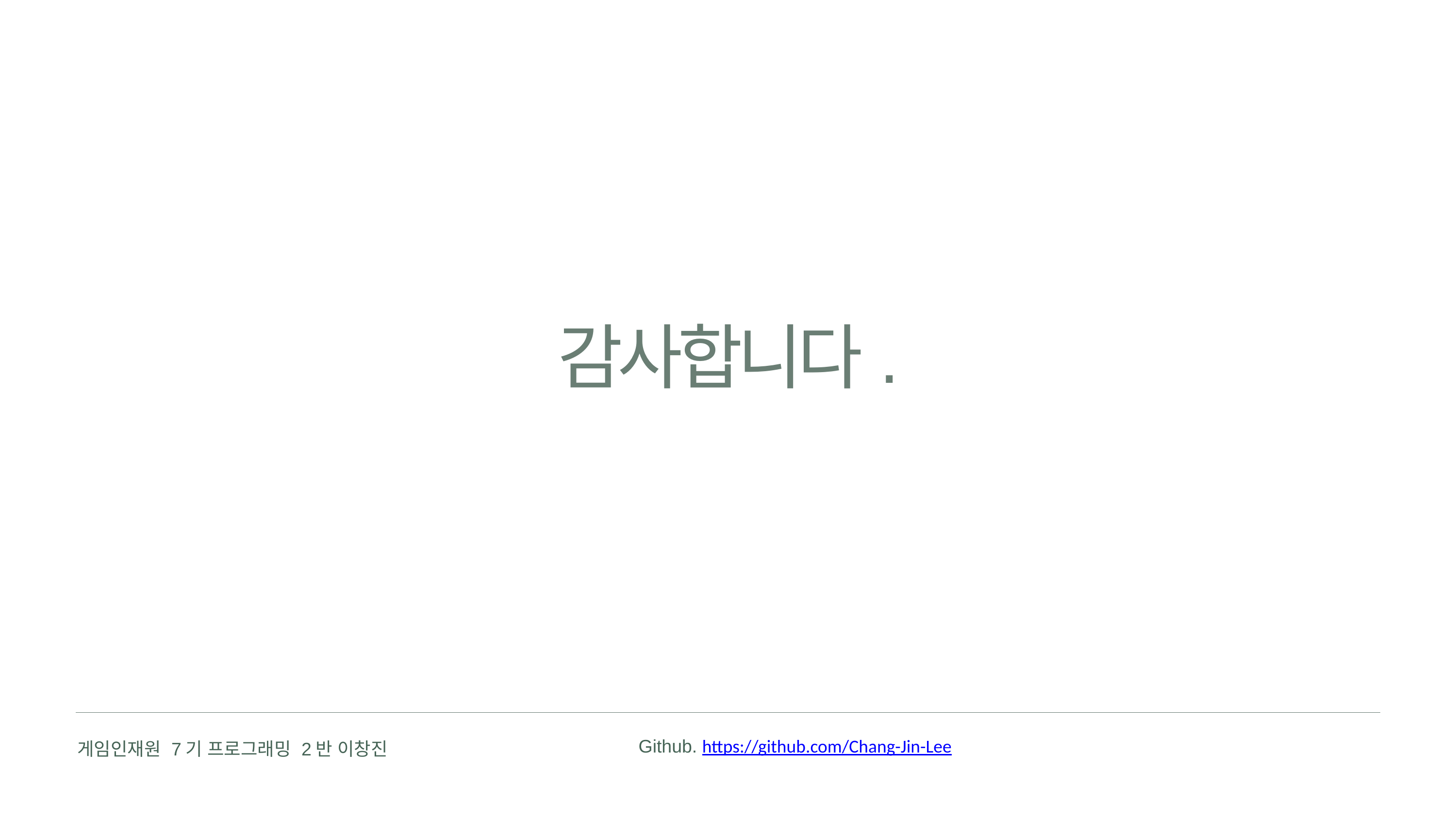

감사합니다.
| 게임인재원 7기 프로그래밍 2반 이창진 | Github. https://github.com/Chang-Jin-Lee |  |
| --- | --- | --- |